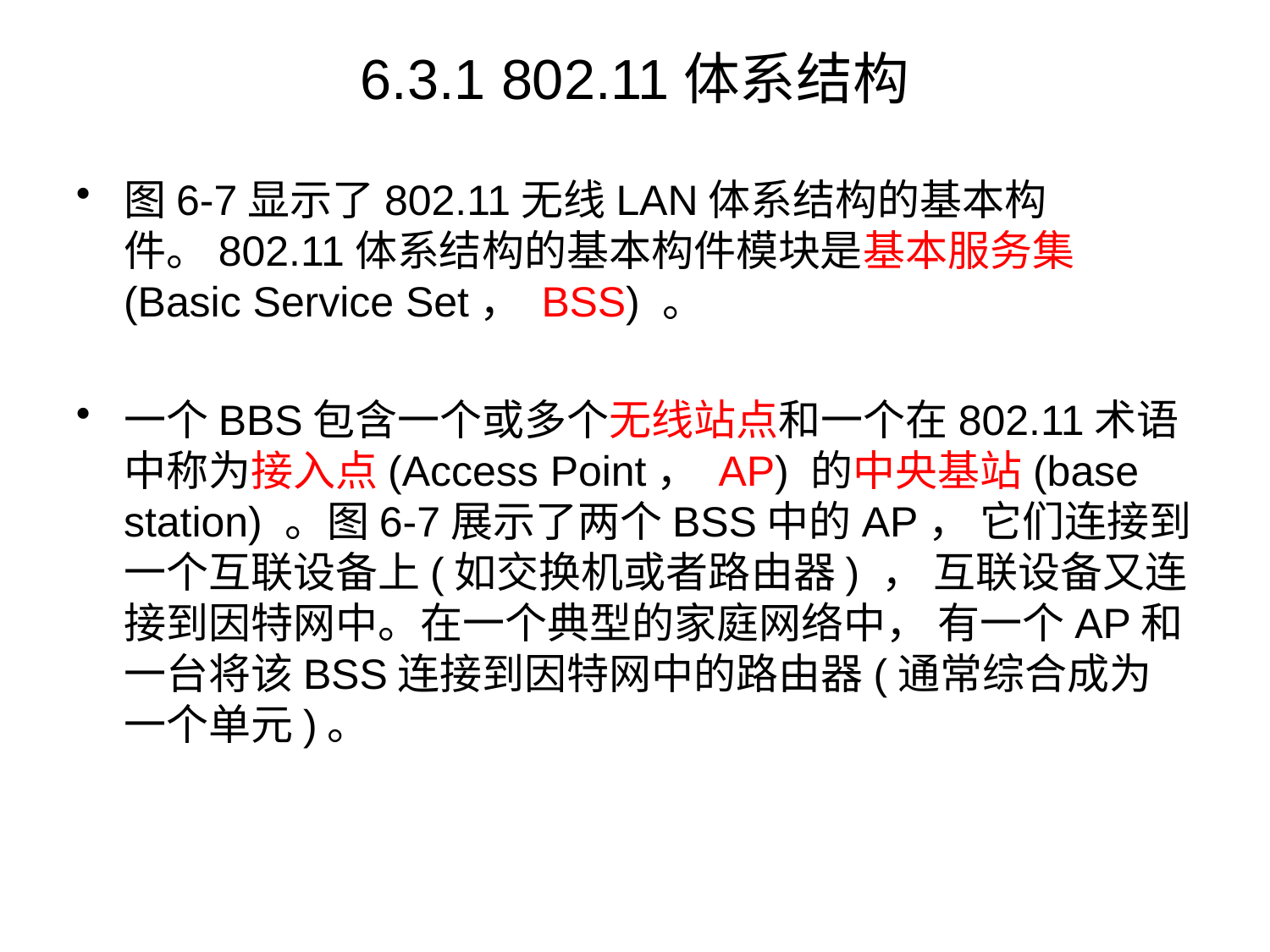

# 6.3.1 802.11体系结构
图6-7显示了802.11无线LAN体系结构的基本构件。802.11体系结构的基本构件模块是基本服务集(Basic Service Set， BSS) 。

一个BBS包含一个或多个无线站点和一个在802.11术语中称为接入点(Access Point， AP) 的中央基站(base station) 。图6-7展示了两个BSS中的AP， 它们连接到一个互联设备上(如交换机或者路由器) ， 互联设备又连接到因特网中。在一个典型的家庭网络中， 有一个AP和一台将该BSS连接到因特网中的路由器(通常综合成为一个单元)。